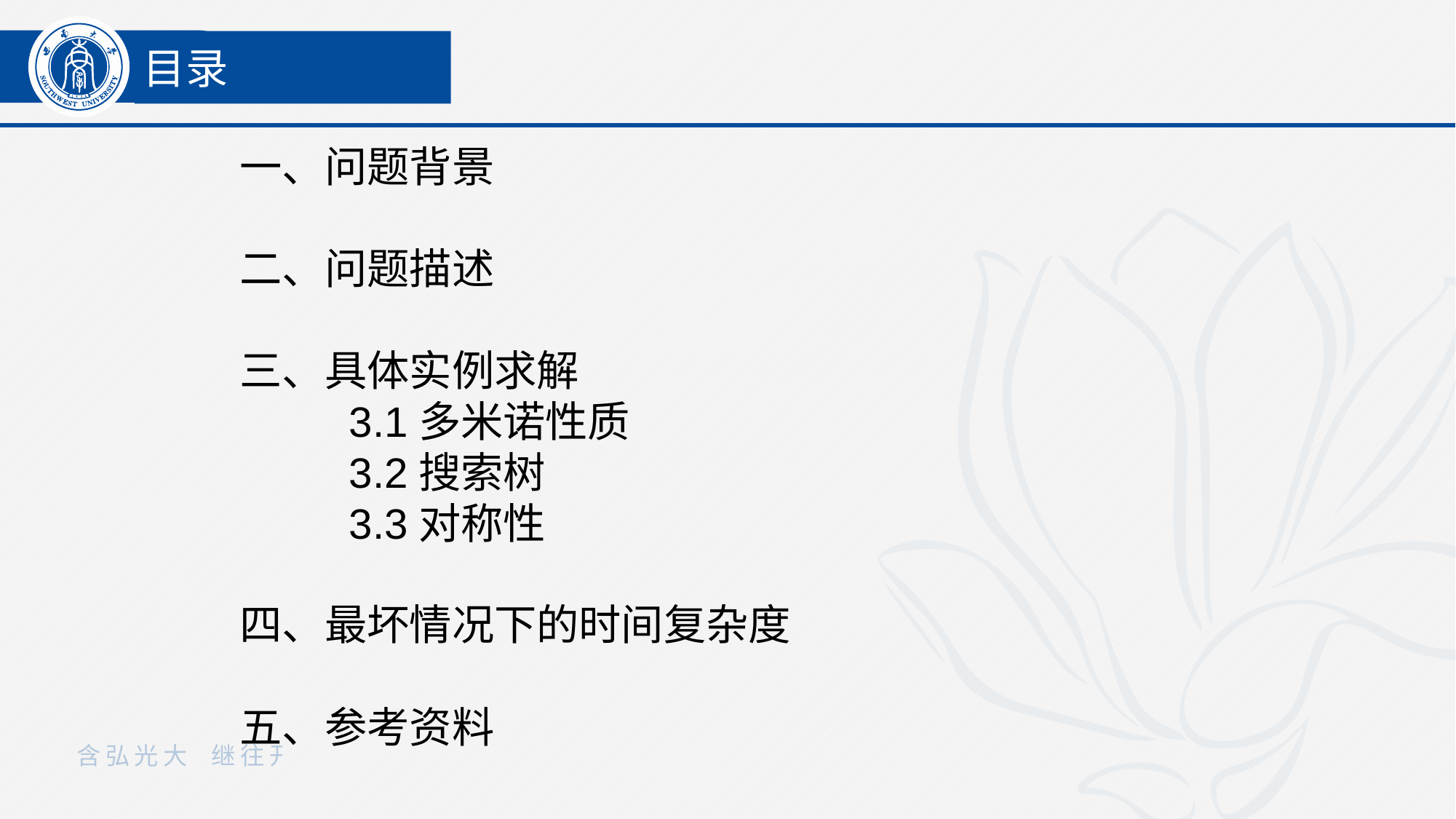

目录
一、问题背景

二、问题描述

三、具体实例求解
	3.1多米诺性质
	3.2搜索树
	3.3对称性

四、最坏情况下的时间复杂度

五、参考资料